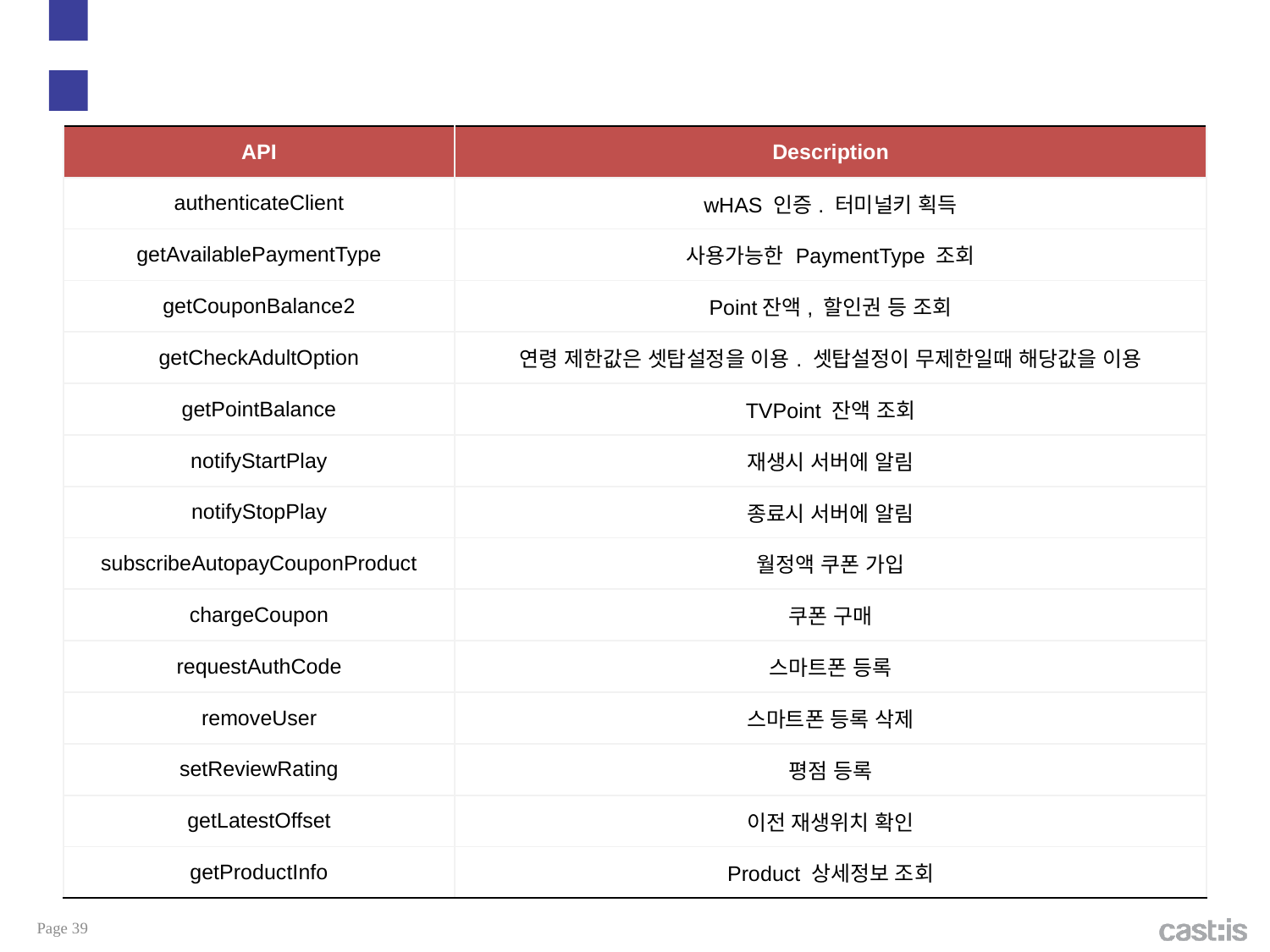

#
| API | Description |
| --- | --- |
| authenticateClient | wHAS 인증. 터미널키 획득 |
| getAvailablePaymentType | 사용가능한 PaymentType 조회 |
| getCouponBalance2 | Point잔액, 할인권 등 조회 |
| getCheckAdultOption | 연령 제한값은 셋탑설정을 이용. 셋탑설정이 무제한일때 해당값을 이용 |
| getPointBalance | TVPoint 잔액 조회 |
| notifyStartPlay | 재생시 서버에 알림 |
| notifyStopPlay | 종료시 서버에 알림 |
| subscribeAutopayCouponProduct | 월정액 쿠폰 가입 |
| chargeCoupon | 쿠폰 구매 |
| requestAuthCode | 스마트폰 등록 |
| removeUser | 스마트폰 등록 삭제 |
| setReviewRating | 평점 등록 |
| getLatestOffset | 이전 재생위치 확인 |
| getProductInfo | Product 상세정보 조회 |
Page 39